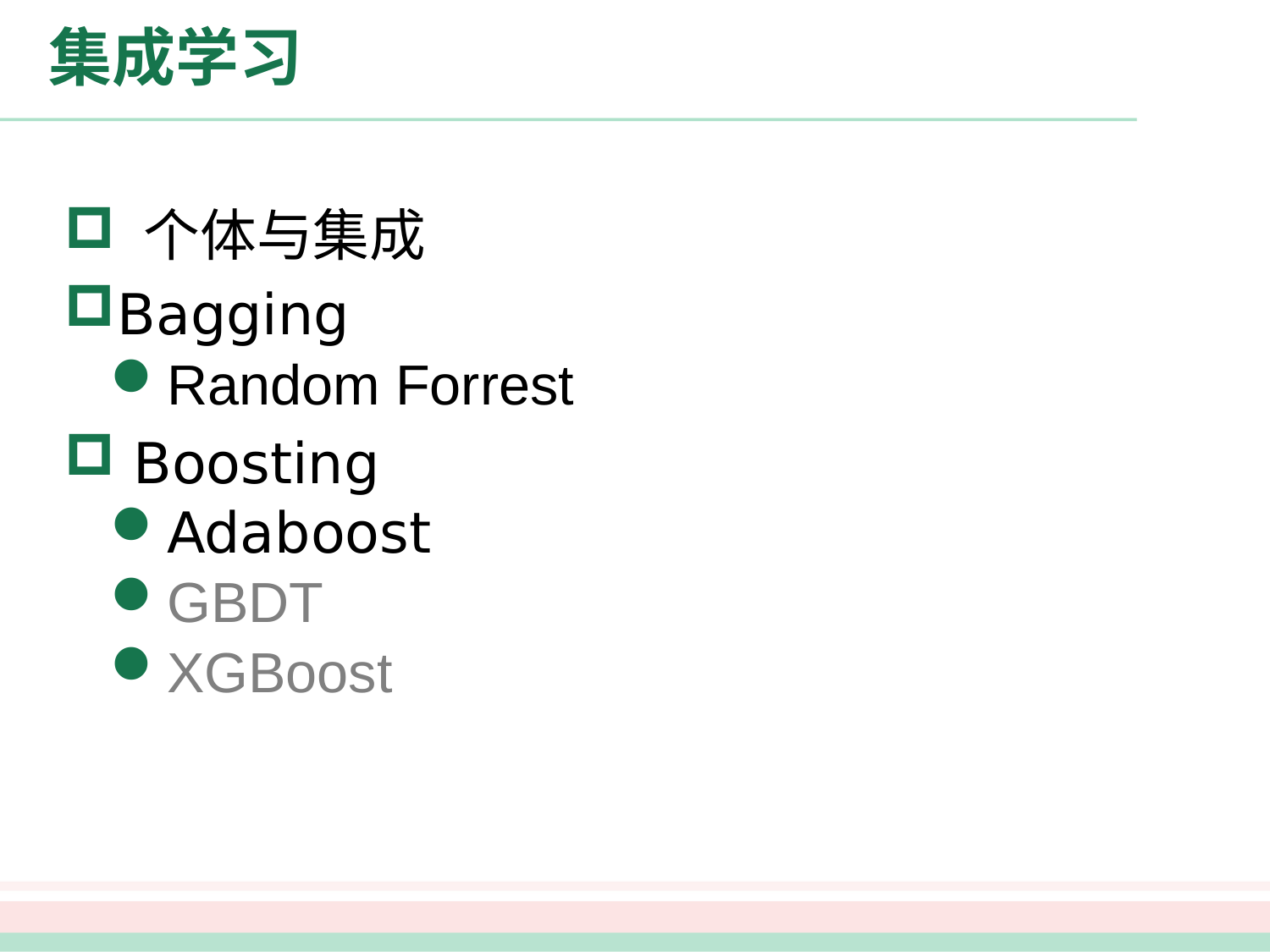

# 集成学习

 个体与集成
Bagging
Random Forrest
 Boosting
Adaboost
GBDT
XGBoost